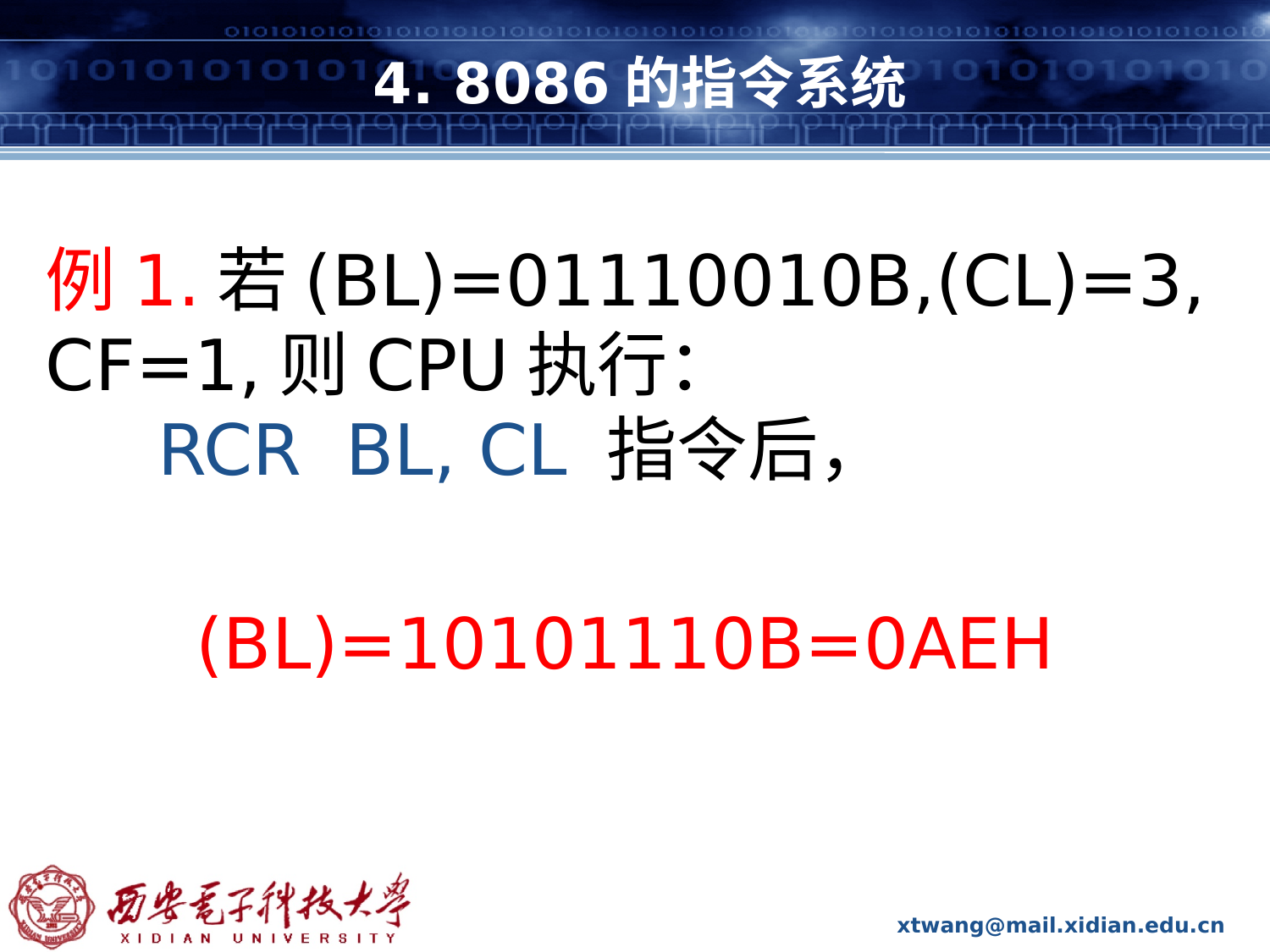

# 4. 8086的指令系统
例1.若(BL)=01110010B,(CL)=3,
CF=1,则CPU执行：
     RCR  BL, CL 指令后，
(BL)=10101110B=0AEH